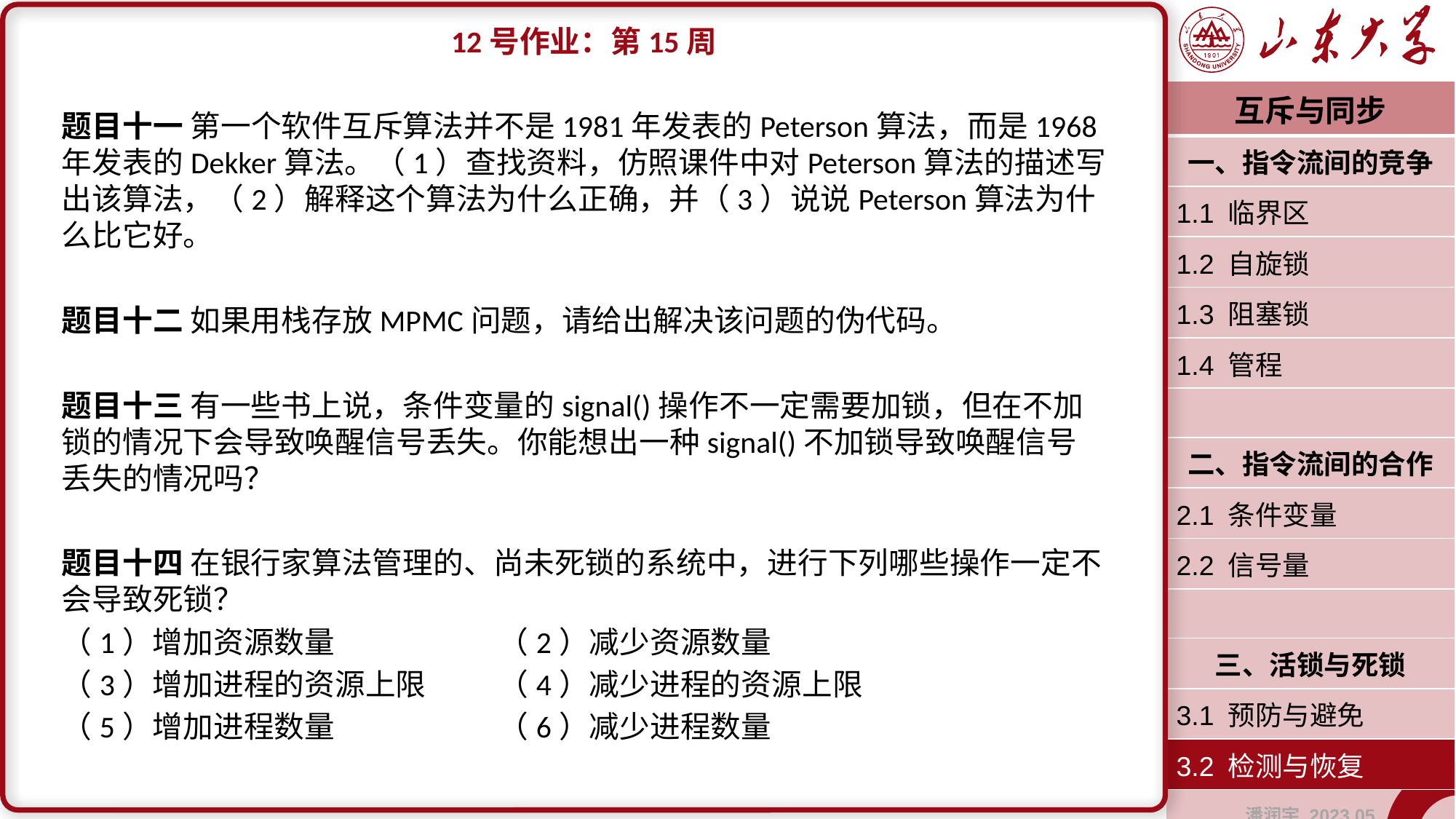

12号作业：第15周

题目十一 第一个软件互斥算法并不是1981年发表的Peterson算法，而是1968年发表的Dekker算法。（1）查找资料，仿照课件中对Peterson算法的描述写出该算法，（2）解释这个算法为什么正确，并（3）说说Peterson算法为什么比它好。

题目十二 如果用栈存放MPMC问题，请给出解决该问题的伪代码。

题目十三 有一些书上说，条件变量的signal()操作不一定需要加锁，但在不加锁的情况下会导致唤醒信号丢失。你能想出一种signal()不加锁导致唤醒信号丢失的情况吗？

题目十四 在银行家算法管理的、尚未死锁的系统中，进行下列哪些操作一定不会导致死锁？
（1）增加资源数量		（2）减少资源数量
（3）增加进程的资源上限	（4）减少进程的资源上限
（5）增加进程数量		（6）减少进程数量
| 互斥与同步 |
| --- |
| 一、指令流间的竞争 |
| 1.1 临界区 |
| 1.2 自旋锁 |
| 1.3 阻塞锁 |
| 1.4 管程 |
|  |
| 二、指令流间的合作 |
| 2.1 条件变量 |
| 2.2 信号量 |
|  |
| 三、活锁与死锁 |
| 3.1 预防与避免 |
| 3.2 检测与恢复 |
| 潘润宇 2023.05 |